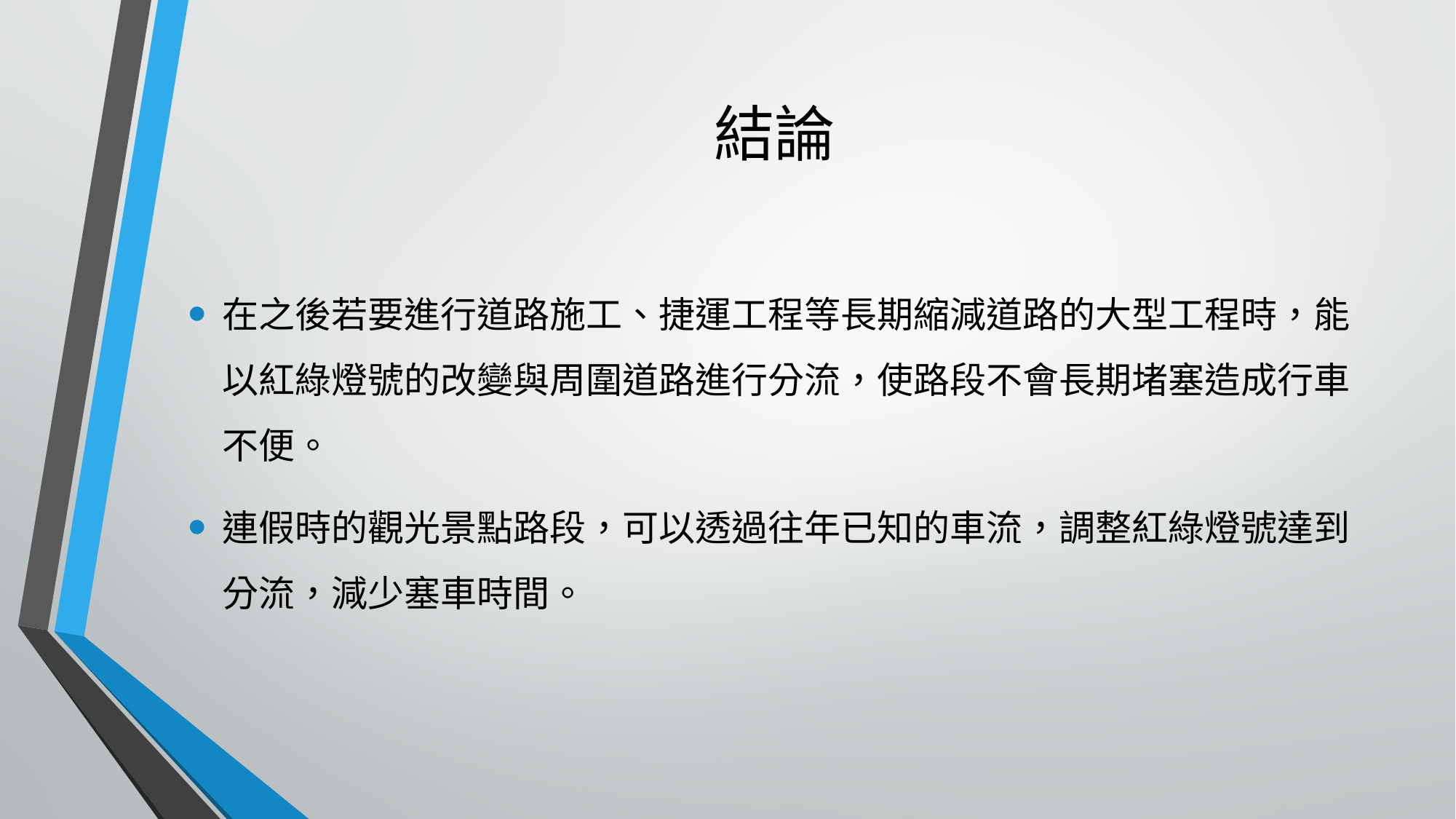

# 結論
在之後若要進行道路施工、捷運工程等長期縮減道路的大型工程時，能以紅綠燈號的改變與周圍道路進行分流，使路段不會長期堵塞造成行車不便。
連假時的觀光景點路段，可以透過往年已知的車流，調整紅綠燈號達到分流，減少塞車時間。